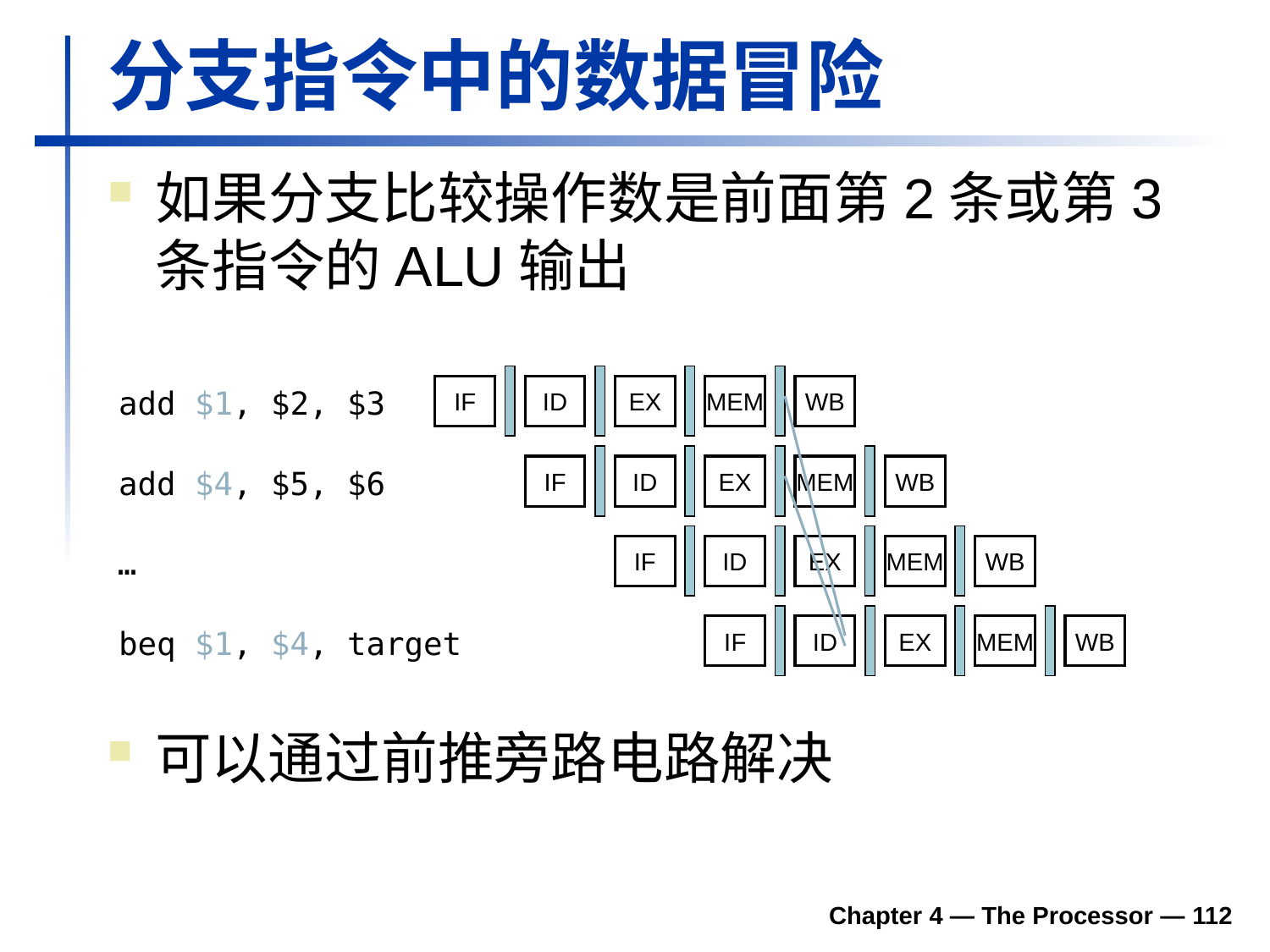

# 分支指令中的数据冒险
如果分支比较操作数是前面第2条或第3条指令的ALU输出

IF
ID
EX
MEM
WB
add $1, $2, $3

IF
ID
EX
MEM
WB
add $4, $5, $6

IF
ID
EX
MEM
WB
…

IF
ID
EX
MEM
WB
beq $1, $4, target
可以通过前推旁路电路解决
Chapter 4 — The Processor — 112